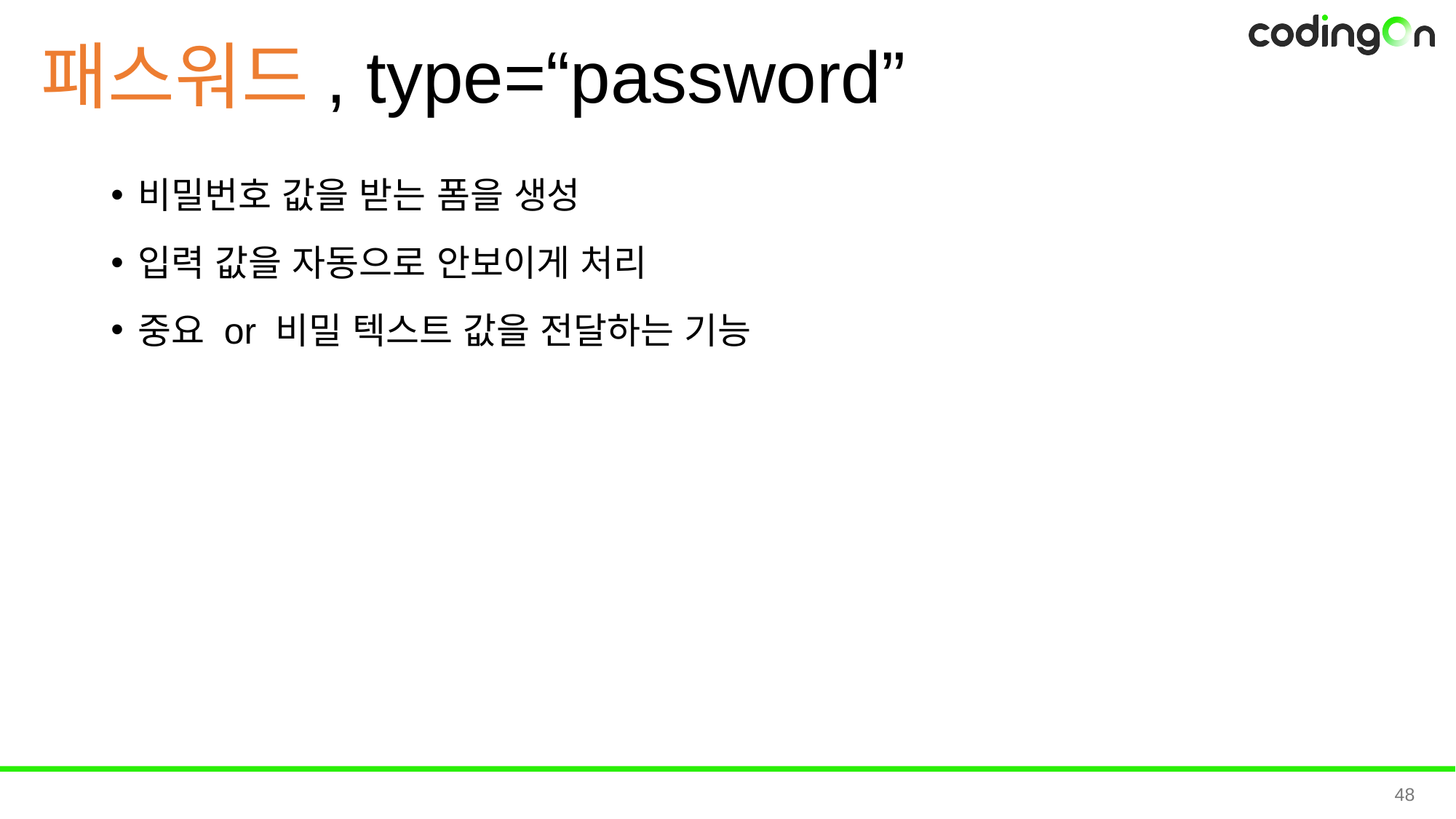

# 패스워드, type=“password”
비밀번호 값을 받는 폼을 생성
입력 값을 자동으로 안보이게 처리
중요 or 비밀 텍스트 값을 전달하는 기능
48